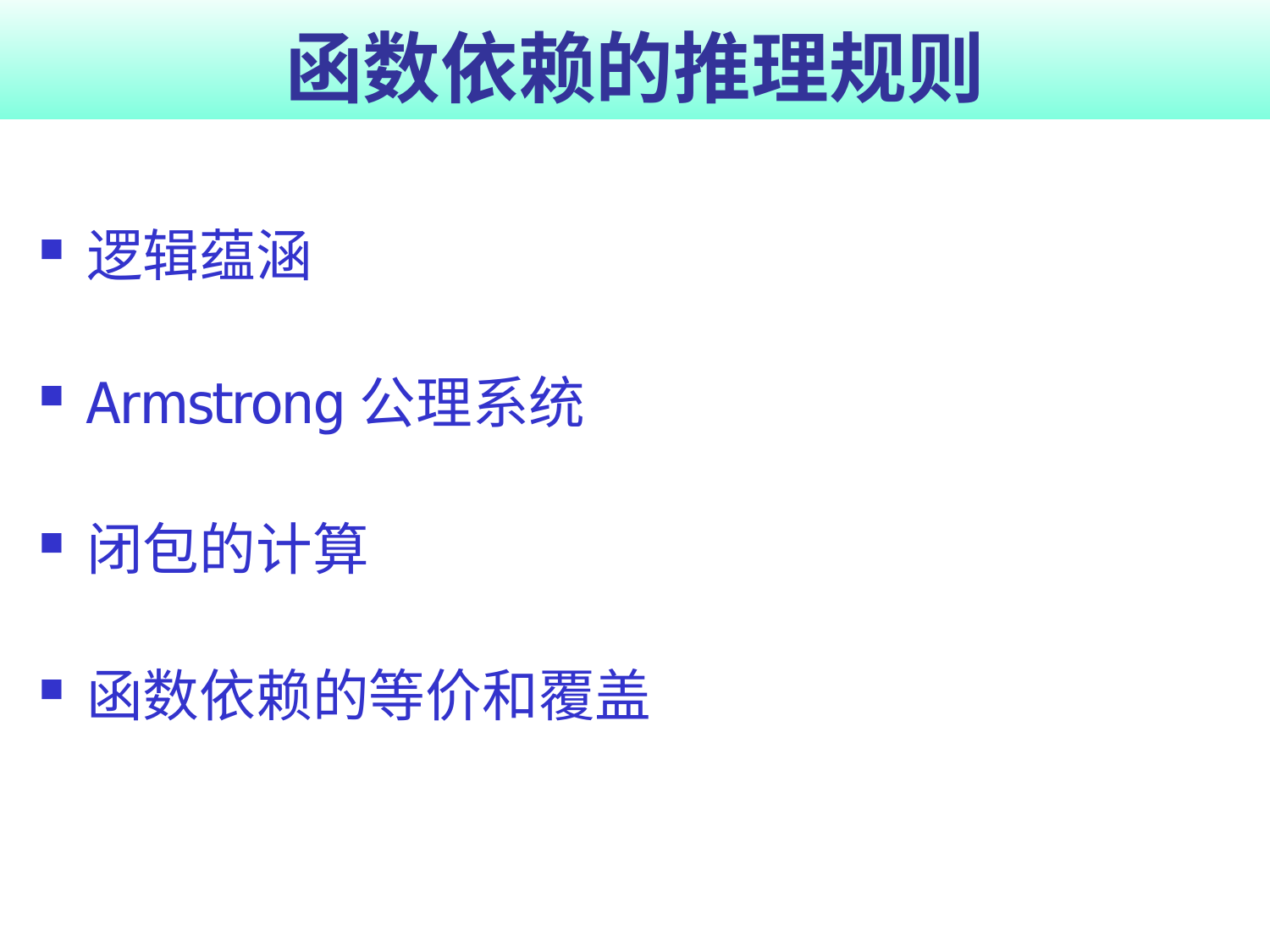

# 函数依赖的推理规则
逻辑蕴涵
Armstrong公理系统
闭包的计算
函数依赖的等价和覆盖